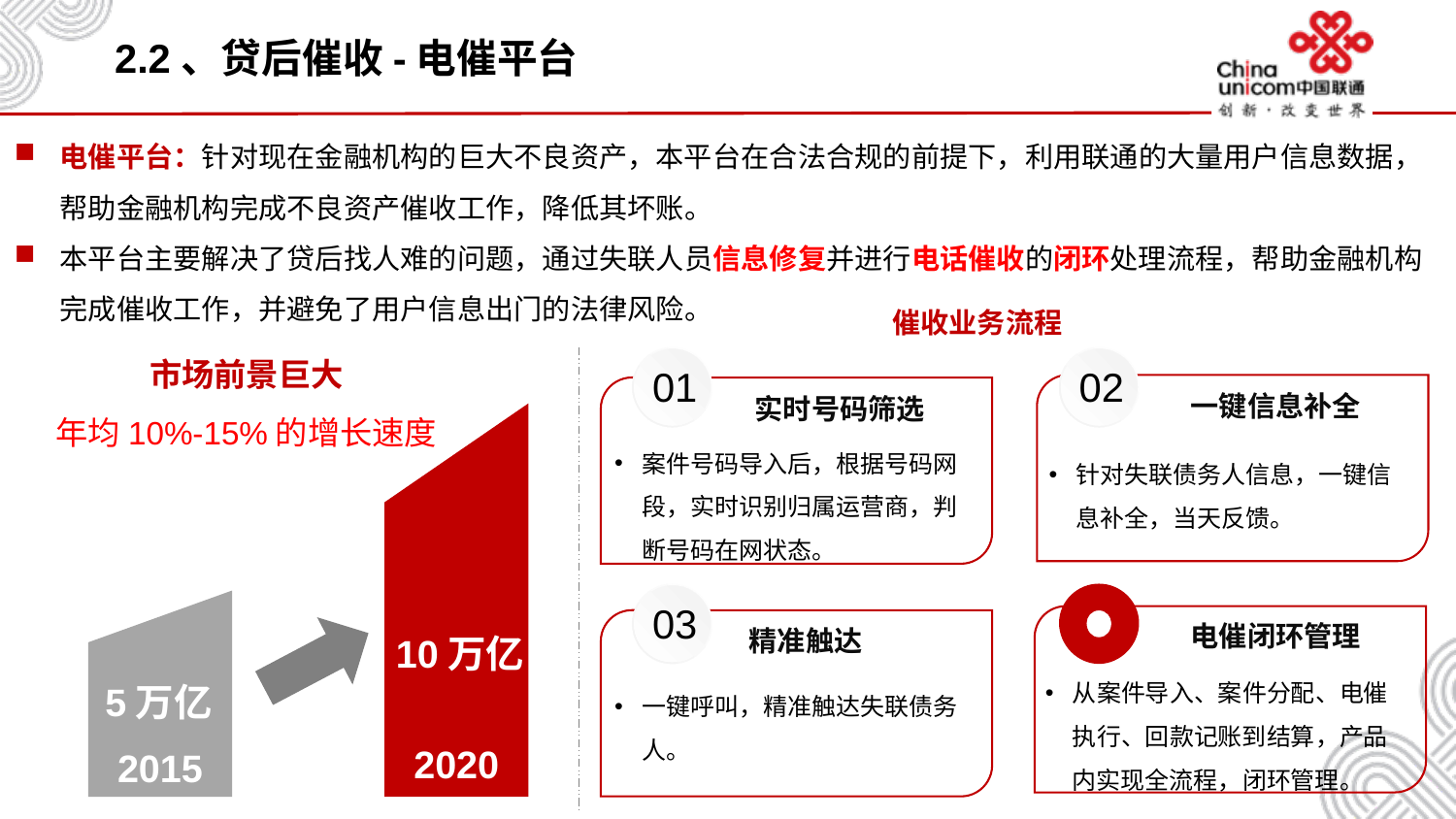

# 2.2、贷后催收-电催平台
电催平台：针对现在金融机构的巨大不良资产，本平台在合法合规的前提下，利用联通的大量用户信息数据，帮助金融机构完成不良资产催收工作，降低其坏账。
本平台主要解决了贷后找人难的问题，通过失联人员信息修复并进行电话催收的闭环处理流程，帮助金融机构完成催收工作，并避免了用户信息出门的法律风险。
催收业务流程

01

02
市场前景巨大
年均10%-15%的增长速度

一键信息补全
实时号码筛选

案件号码导入后，根据号码网段，实时识别归属运营商，判断号码在网状态。
针对失联债务人信息，一键信息补全，当天反馈。

03

电催闭环管理
精准触达
10万亿

从案件导入、案件分配、电催执行、回款记账到结算，产品内实现全流程，闭环管理。
5万亿
一键呼叫，精准触达失联债务人。
2020
2015